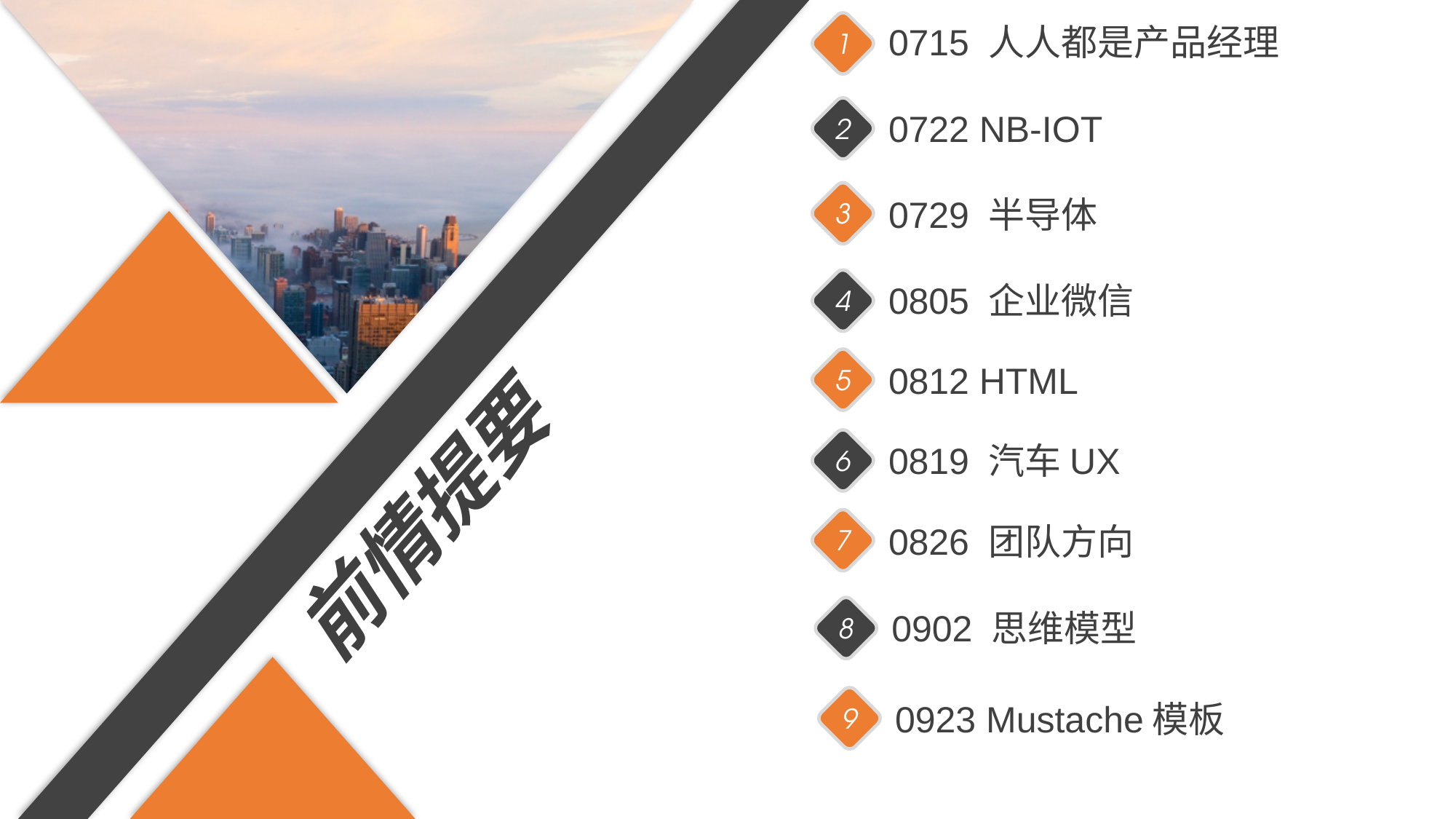

0715 人人都是产品经理

1
0722 NB-IOT

2
0729 半导体

3

0805 企业微信

4
0812 HTML

5
0819 汽车UX

6
前情提要
0826 团队方向

7
0902 思维模型

8

0923 Mustache模板

9